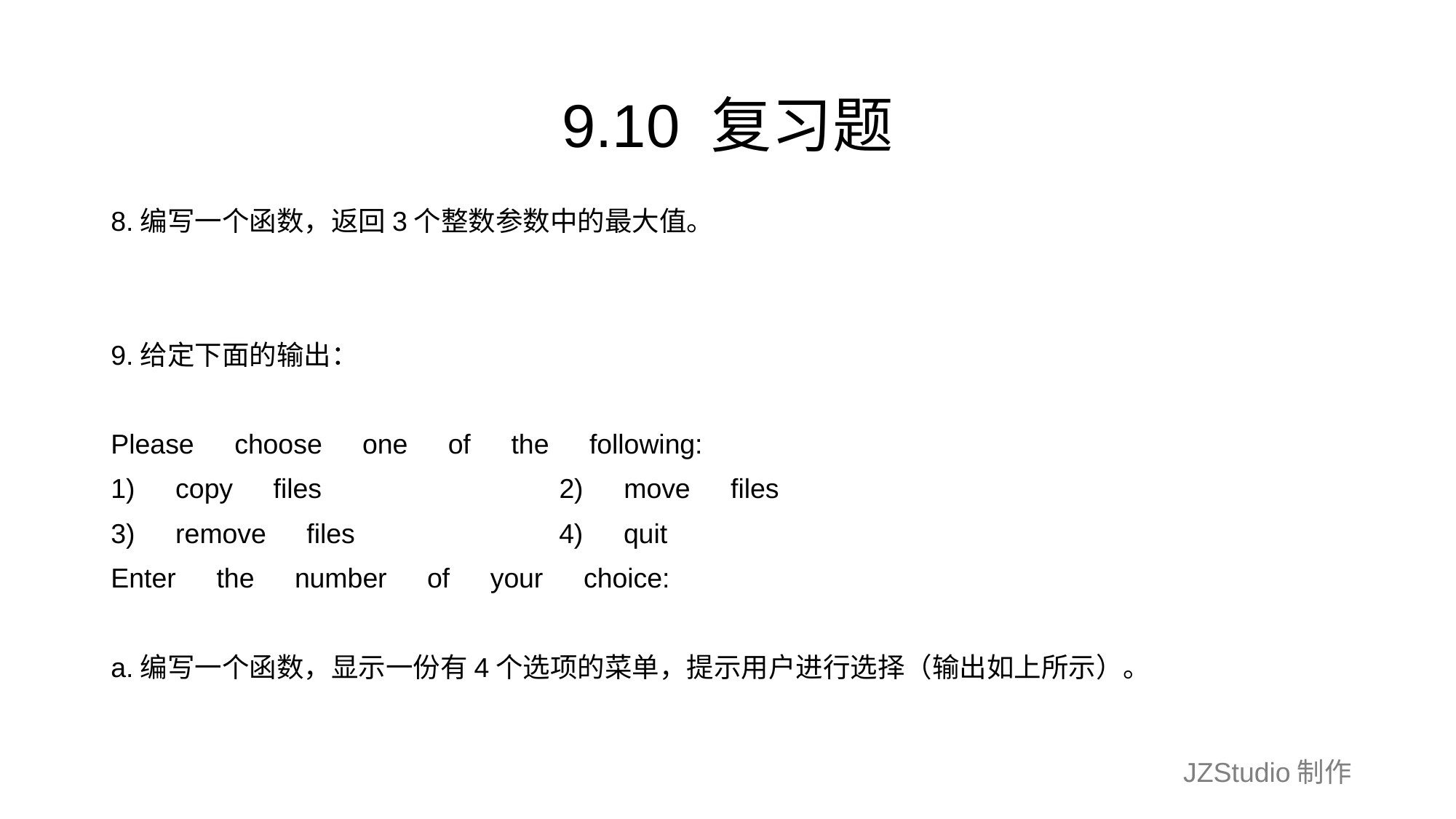

# 9.10 复习题
8.编写一个函数，返回3个整数参数中的最大值。

9.给定下面的输出：

Please　choose　one　of　the　following:
1)　copy　files　　　　　　　　 2)　move　files
3)　remove　files　　　　　　　4)　quit
Enter　the　number　of　your　choice:

a.编写一个函数，显示一份有4个选项的菜单，提示用户进行选择（输出如上所示）。